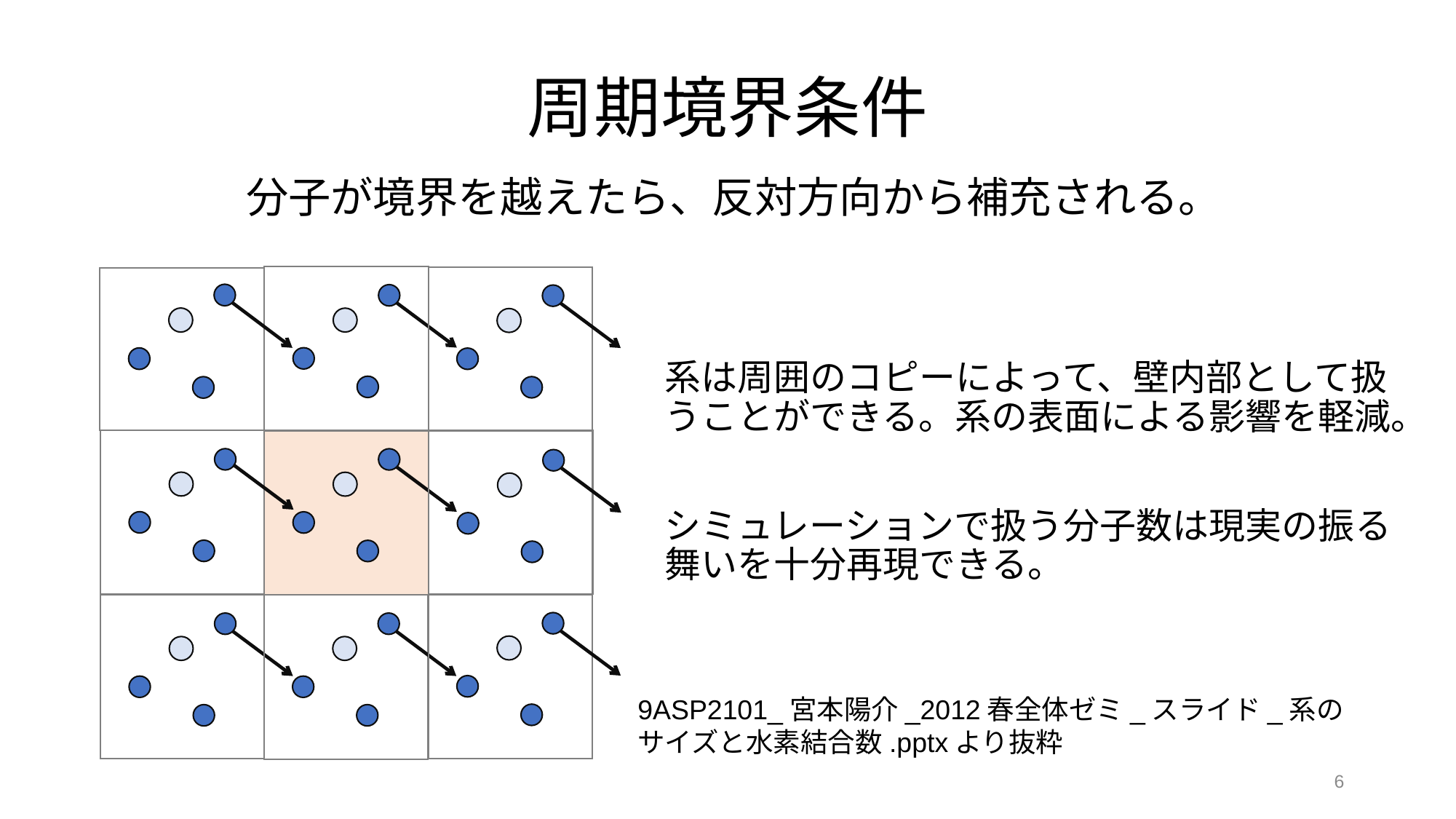

# 周期境界条件
分子が境界を越えたら、反対方向から補充される。

系は周囲のコピーによって、壁内部として扱うことができる。系の表面による影響を軽減。

シミュレーションで扱う分子数は現実の振る舞いを十分再現できる。
9ASP2101_宮本陽介_2012春全体ゼミ_スライド_系のサイズと水素結合数.pptxより抜粋
6